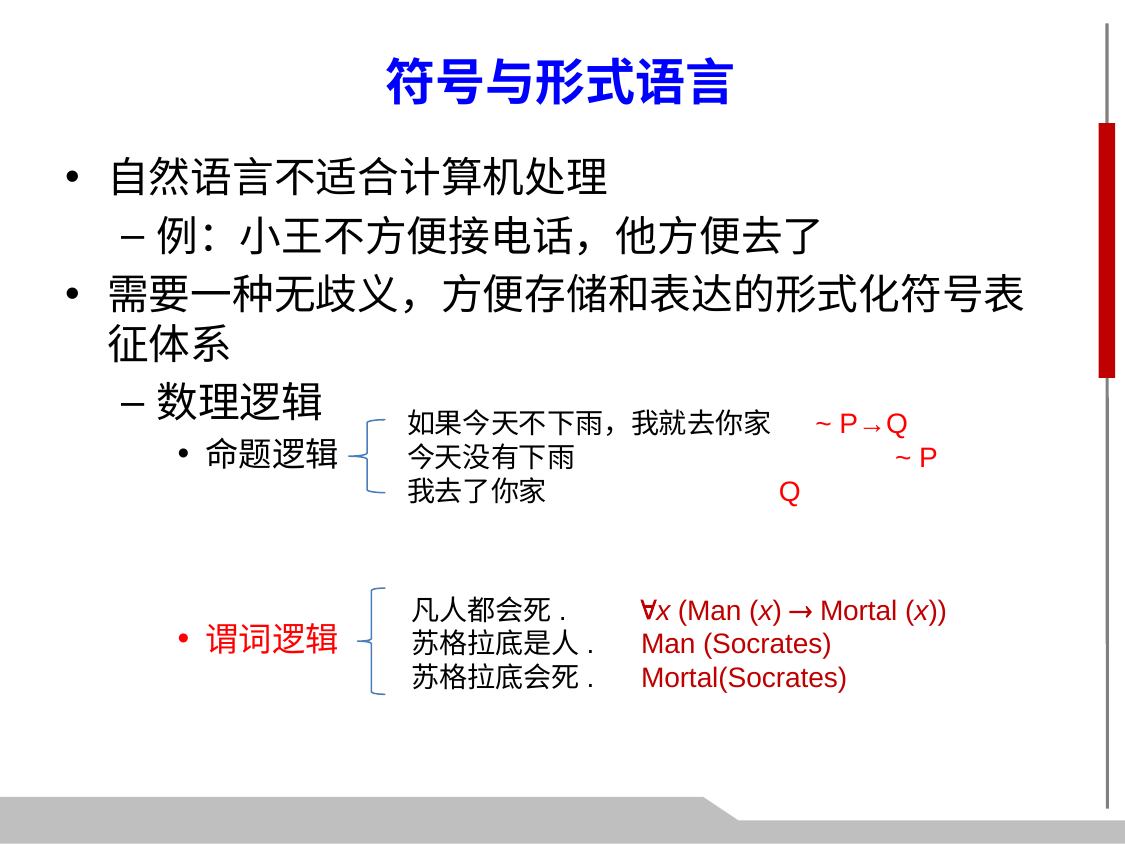

符号与形式语言
自然语言不适合计算机处理
例：小王不方便接电话，他方便去了
需要一种无歧义，方便存储和表达的形式化符号表征体系
数理逻辑
命题逻辑

谓词逻辑
如果今天不下雨，我就去你家      ~ P→Q
今天没有下雨		     ~ P
我去了你家                                    Q

凡人都会死.         ∀x (Man (x) → Mortal (x))
苏格拉底是人.      Man (Socrates)
苏格拉底会死.      Mortal(Socrates)